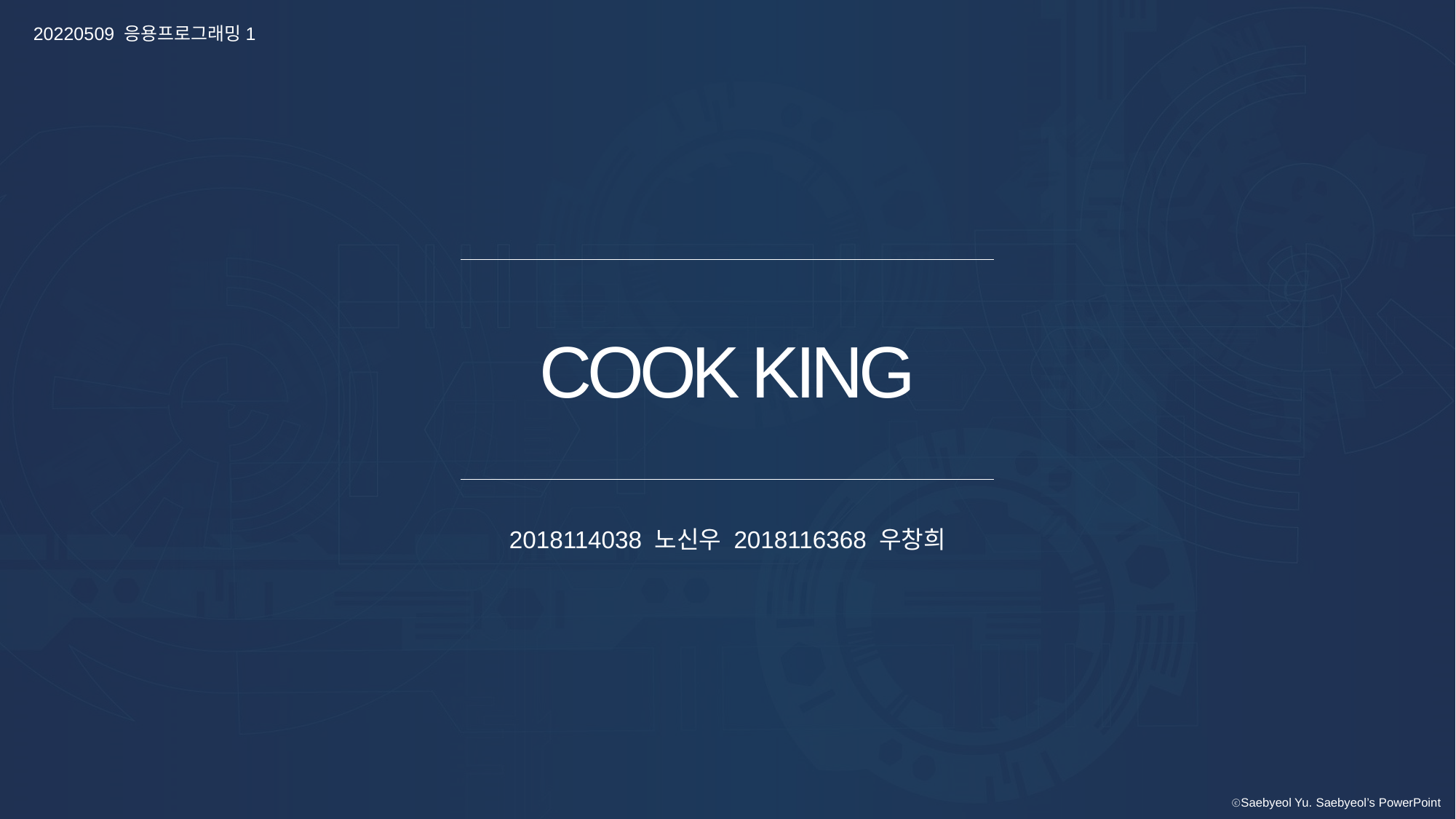

20220509 응용프로그래밍1
COOK KING
2018114038 노신우 2018116368 우창희